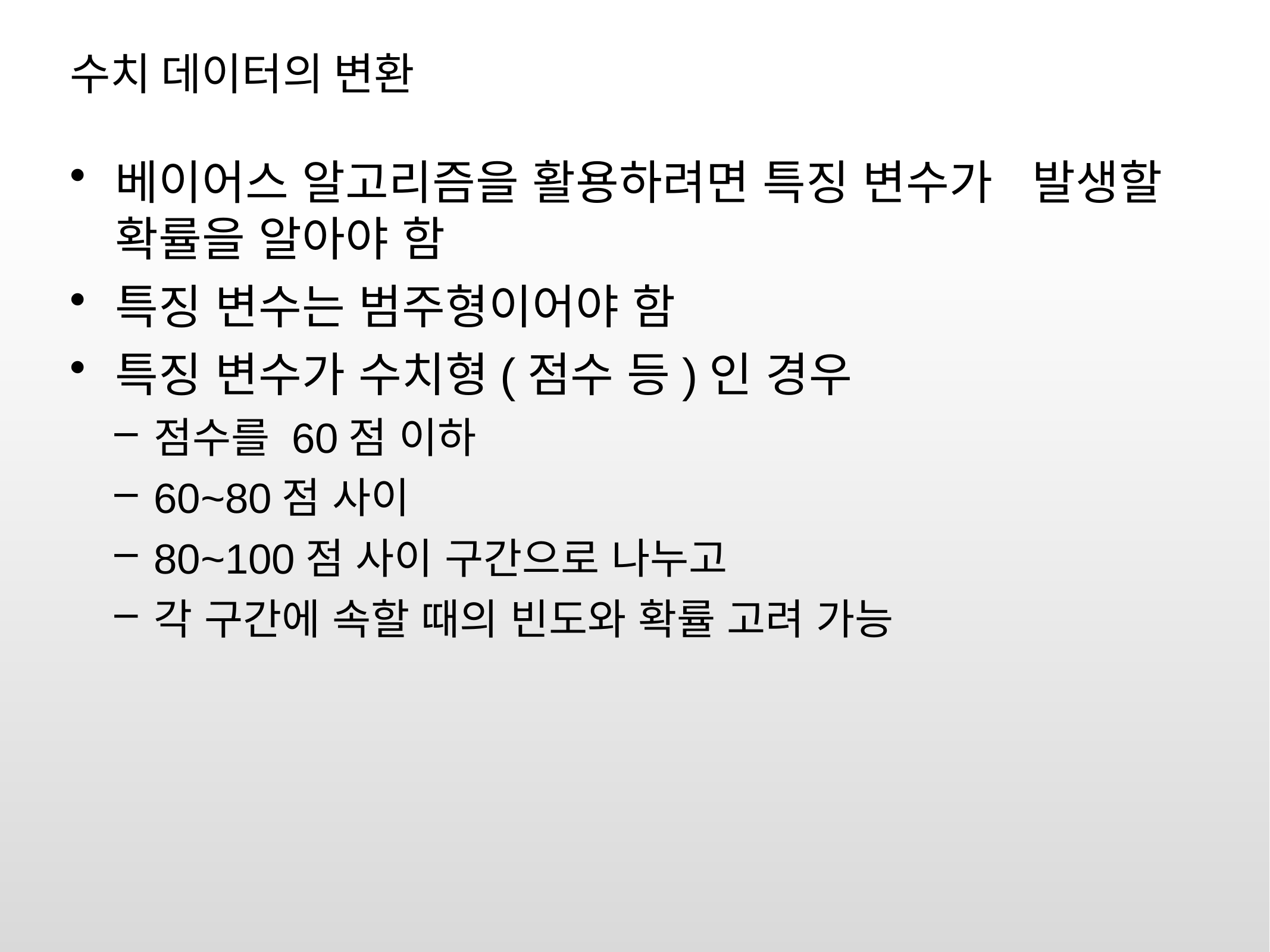

# 수치 데이터의 변환
베이어스 알고리즘을 활용하려면 특징 변수가   발생할 확률을 알아야 함
특징 변수는 범주형이어야 함
특징 변수가 수치형(점수 등)인 경우
점수를 60점 이하
60~80점 사이
80~100점 사이 구간으로 나누고
각 구간에 속할 때의 빈도와 확률 고려 가능
253